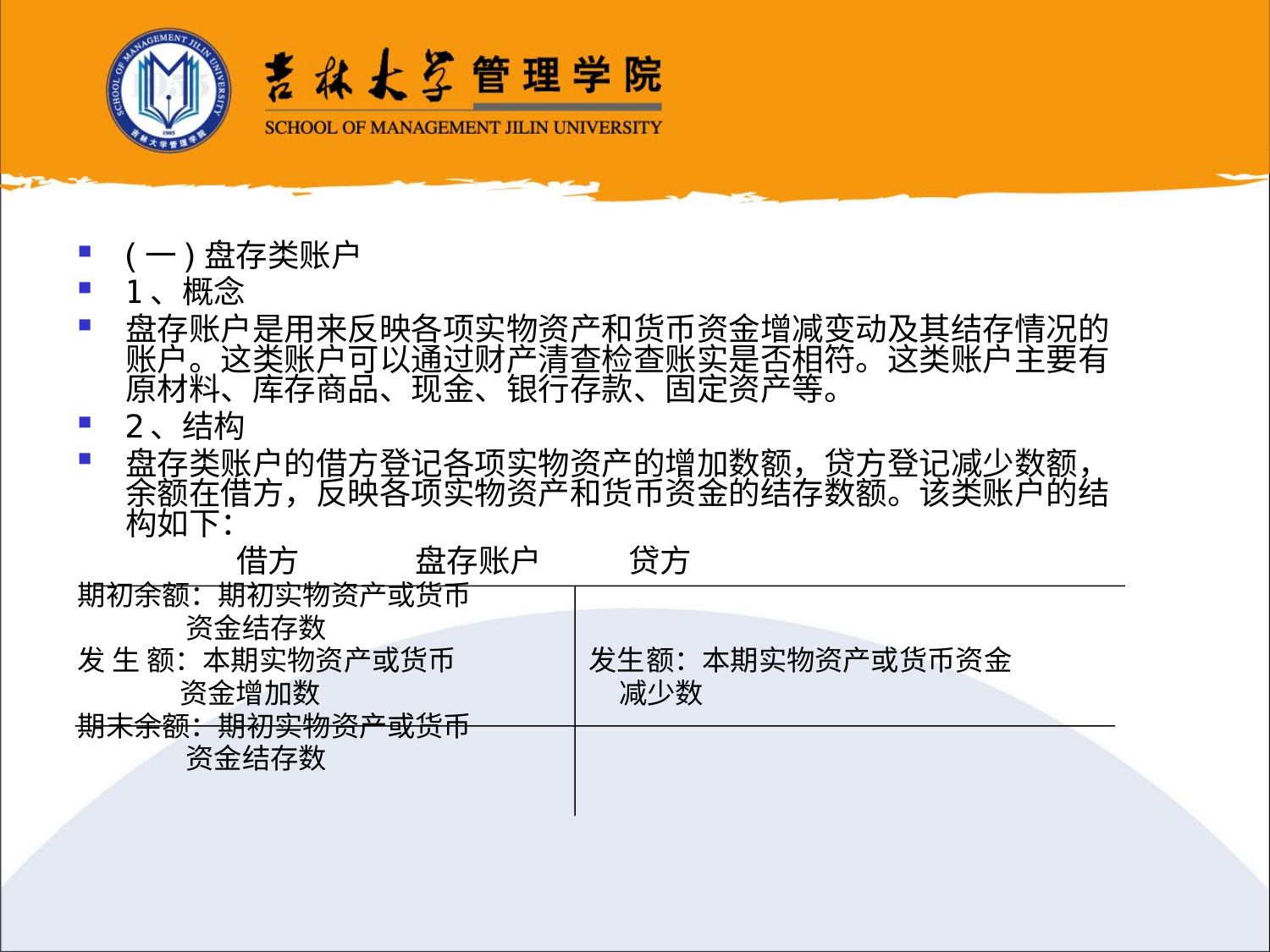

(一)盘存类账户
1、概念
盘存账户是用来反映各项实物资产和货币资金增减变动及其结存情况的账户。这类账户可以通过财产清查检查账实是否相符。这类账户主要有原材料、库存商品、现金、银行存款、固定资产等。
2、结构
盘存类账户的借方登记各项实物资产的增加数额，贷方登记减少数额，余额在借方，反映各项实物资产和货币资金的结存数额。该类账户的结构如下：
                     借方                盘存账户            贷方
期初余额：期初实物资产或货币
                资金结存数
发 生 额：本期实物资产或货币                     发生额：本期实物资产或货币资金
               资金增加数                                               减少数
期末余额：期初实物资产或货币
                资金结存数

94